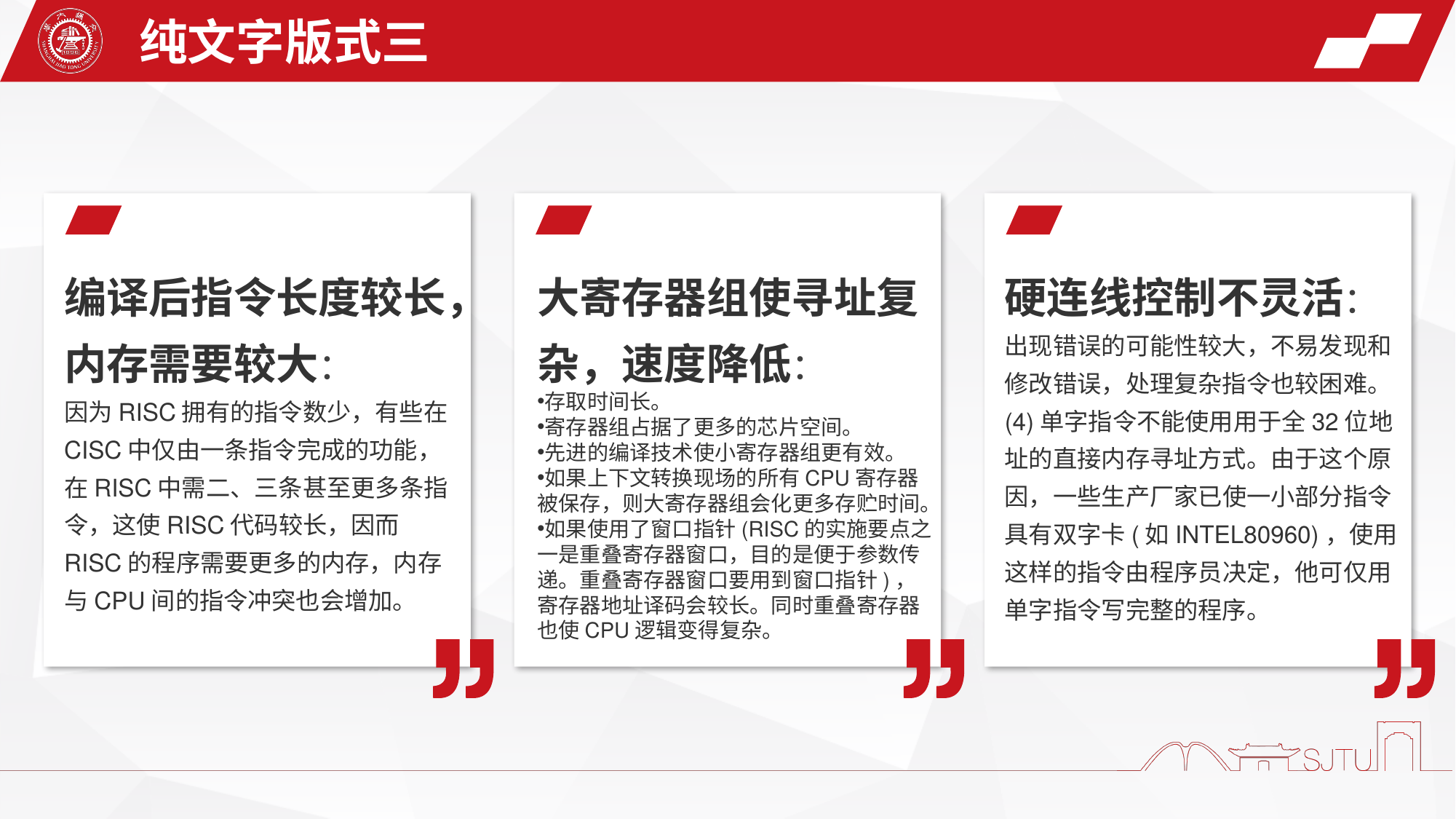

纯文字版式三

编译后指令长度较长，内存需要较大：
因为RISC拥有的指令数少，有些在CISC中仅由一条指令完成的功能，在RISC中需二、三条甚至更多条指令，这使RISC代码较长，因而RISC的程序需要更多的内存，内存与CPU间的指令冲突也会增加。
大寄存器组使寻址复杂，速度降低：
存取时间长。
寄存器组占据了更多的芯片空间。
先进的编译技术使小寄存器组更有效。
如果上下文转换现场的所有CPU寄存器被保存，则大寄存器组会化更多存贮时间。
如果使用了窗口指针(RISC的实施要点之一是重叠寄存器窗口，目的是便于参数传递。重叠寄存器窗口要用到窗口指针)，寄存器地址译码会较长。同时重叠寄存器也使CPU逻辑变得复杂。
硬连线控制不灵活：
出现错误的可能性较大，不易发现和修改错误，处理复杂指令也较困难。(4)单字指令不能使用用于全32位地址的直接内存寻址方式。由于这个原因，一些生产厂家已使一小部分指令具有双字卡(如INTEL80960)，使用这样的指令由程序员决定，他可仅用单字指令写完整的程序。